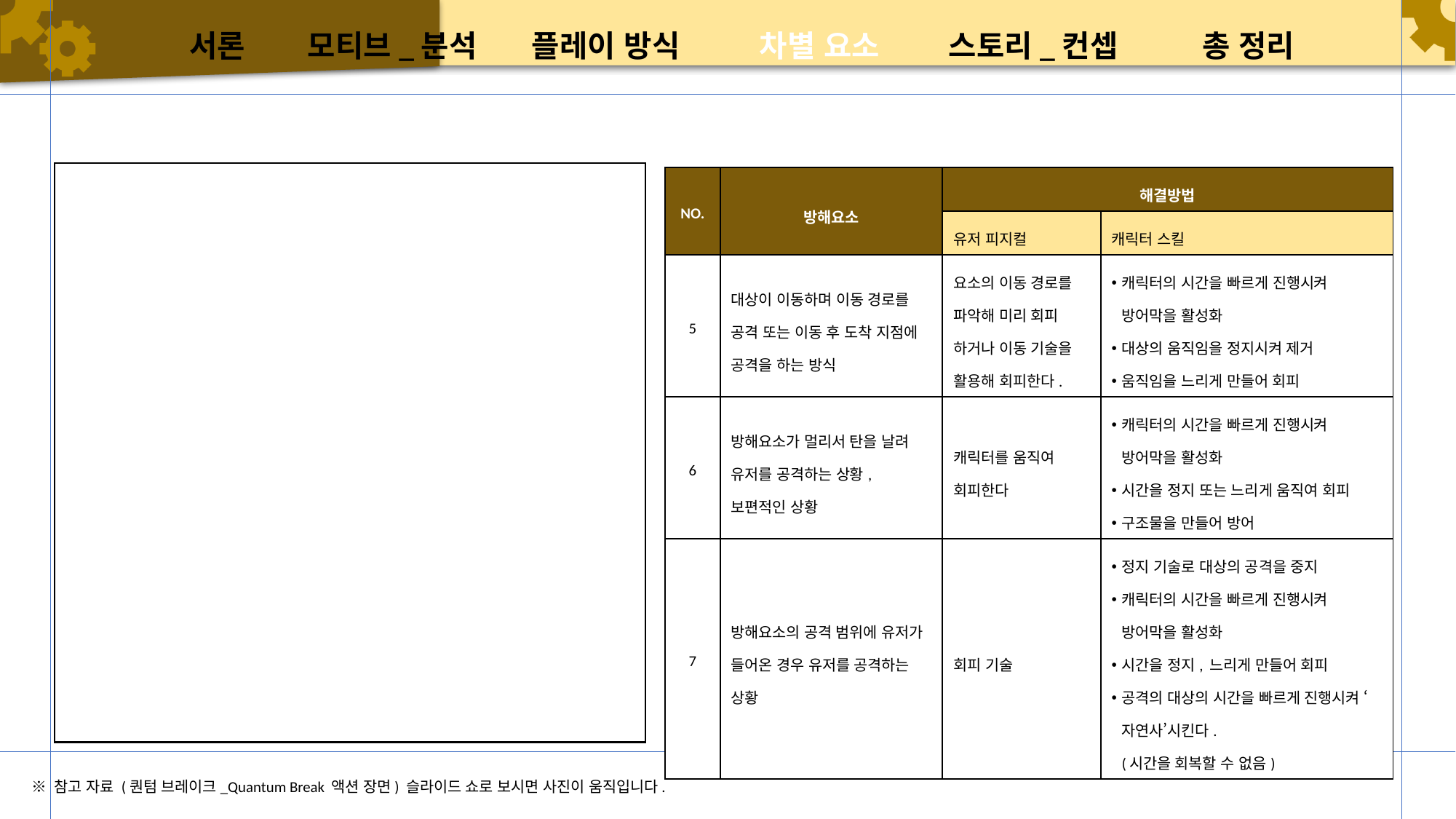

서론
모티브_분석
차별 요소
플레이 방식
스토리_컨셉
총 정리
# 시간을 활용한 스킬 액션

| NO. | 방해요소 | 해결방법 |  |
| --- | --- | --- | --- |
|  |  | 유저 피지컬 | 캐릭터 스킬 |
| 5 | 대상이 이동하며 이동 경로를 공격 또는 이동 후 도착 지점에 공격을 하는 방식 | 요소의 이동 경로를 파악해 미리 회피 하거나 이동 기술을 활용해 회피한다. | 캐릭터의 시간을 빠르게 진행시켜 방어막을 활성화 대상의 움직임을 정지시켜 제거 움직임을 느리게 만들어 회피 |
| 6 | 방해요소가 멀리서 탄을 날려 유저를 공격하는 상황, 보편적인 상황 | 캐릭터를 움직여 회피한다 | 캐릭터의 시간을 빠르게 진행시켜 방어막을 활성화 시간을 정지 또는 느리게 움직여 회피 구조물을 만들어 방어 |
| 7 | 방해요소의 공격 범위에 유저가 들어온 경우 유저를 공격하는 상황 | 회피 기술 | 정지 기술로 대상의 공격을 중지 캐릭터의 시간을 빠르게 진행시켜 방어막을 활성화 시간을 정지, 느리게 만들어 회피 공격의 대상의 시간을 빠르게 진행시켜 ‘자연사’시킨다. (시간을 회복할 수 없음) |
※ 참고 자료 (퀀텀 브레이크_Quantum Break 액션 장면) 슬라이드 쇼로 보시면 사진이 움직입니다.